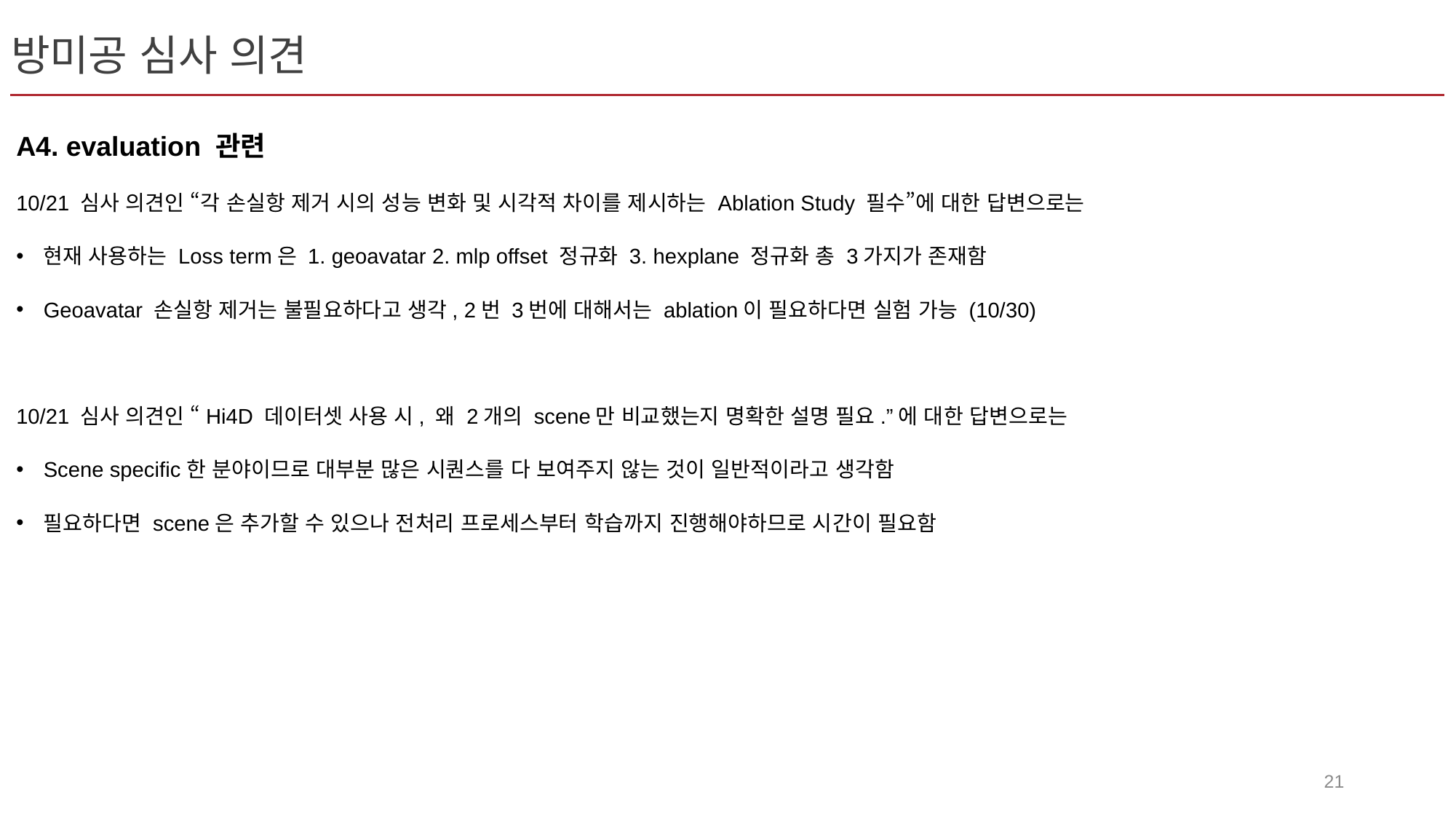

# 방미공 심사 의견
A4. evaluation 관련
10/21 심사 의견인 “각 손실항 제거 시의 성능 변화 및 시각적 차이를 제시하는 Ablation Study 필수”에 대한 답변으로는
현재 사용하는 Loss term은 1. geoavatar 2. mlp offset 정규화 3. hexplane 정규화 총 3가지가 존재함
Geoavatar 손실항 제거는 불필요하다고 생각, 2번 3번에 대해서는 ablation이 필요하다면 실험 가능 (10/30)

10/21 심사 의견인 “Hi4D 데이터셋 사용 시, 왜 2개의 scene만 비교했는지 명확한 설명 필요.”에 대한 답변으로는
Scene specific한 분야이므로 대부분 많은 시퀀스를 다 보여주지 않는 것이 일반적이라고 생각함
필요하다면 scene은 추가할 수 있으나 전처리 프로세스부터 학습까지 진행해야하므로 시간이 필요함

21